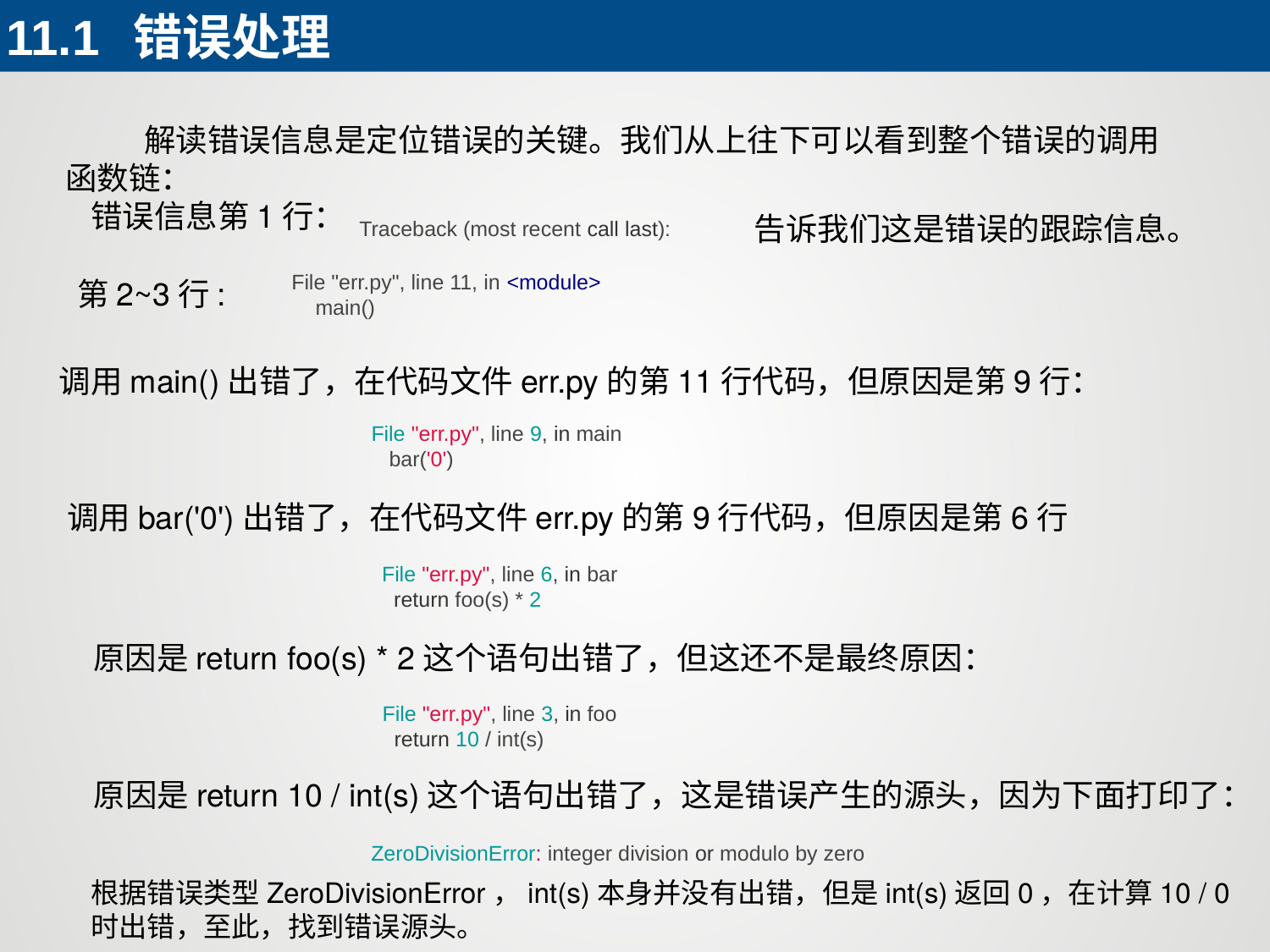

11.1	错误处理
        解读错误信息是定位错误的关键。我们从上往下可以看到整个错误的调用函数链：
  错误信息第1行：
告诉我们这是错误的跟踪信息。
Traceback (most recent call last):
File "err.py", line 11, in <module>
    main()
第2~3行:
调用main()出错了，在代码文件err.py的第11行代码，但原因是第9行：
 File "err.py", line 9, in main
    bar('0')
调用bar('0')出错了，在代码文件err.py的第9行代码，但原因是第6行
  File "err.py", line 6, in bar
    return foo(s) * 2
原因是return foo(s) * 2这个语句出错了，但这还不是最终原因：
  File "err.py", line 3, in foo
    return 10 / int(s)
原因是return 10 / int(s)这个语句出错了，这是错误产生的源头，因为下面打印了：
ZeroDivisionError: integer division or modulo by zero
根据错误类型ZeroDivisionError，int(s)本身并没有出错，但是int(s)返回0，在计算10 / 0时出错，至此，找到错误源头。